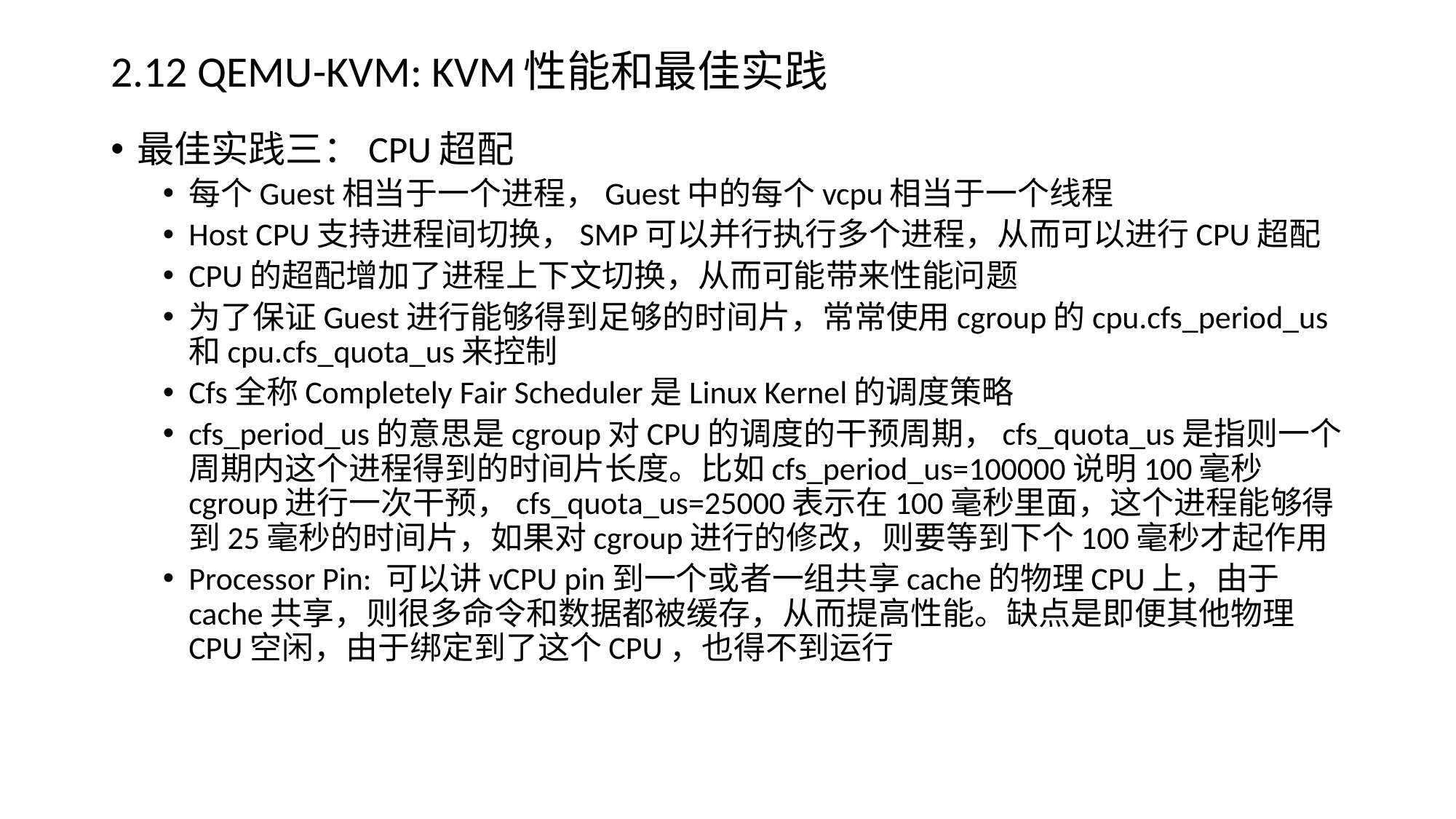

# 2.12 QEMU-KVM: KVM性能和最佳实践
最佳实践三：CPU超配
每个Guest相当于一个进程，Guest中的每个vcpu相当于一个线程
Host CPU支持进程间切换，SMP可以并行执行多个进程，从而可以进行CPU超配
CPU的超配增加了进程上下文切换，从而可能带来性能问题
为了保证Guest进行能够得到足够的时间片，常常使用cgroup的cpu.cfs_period_us和cpu.cfs_quota_us来控制
Cfs全称Completely Fair Scheduler是Linux Kernel的调度策略
cfs_period_us的意思是cgroup对CPU的调度的干预周期，cfs_quota_us是指则一个周期内这个进程得到的时间片长度。比如cfs_period_us=100000说明100毫秒cgroup进行一次干预，cfs_quota_us=25000表示在100毫秒里面，这个进程能够得到25毫秒的时间片，如果对cgroup进行的修改，则要等到下个100毫秒才起作用
Processor Pin: 可以讲vCPU pin到一个或者一组共享cache的物理CPU上，由于cache共享，则很多命令和数据都被缓存，从而提高性能。缺点是即便其他物理CPU空闲，由于绑定到了这个CPU，也得不到运行